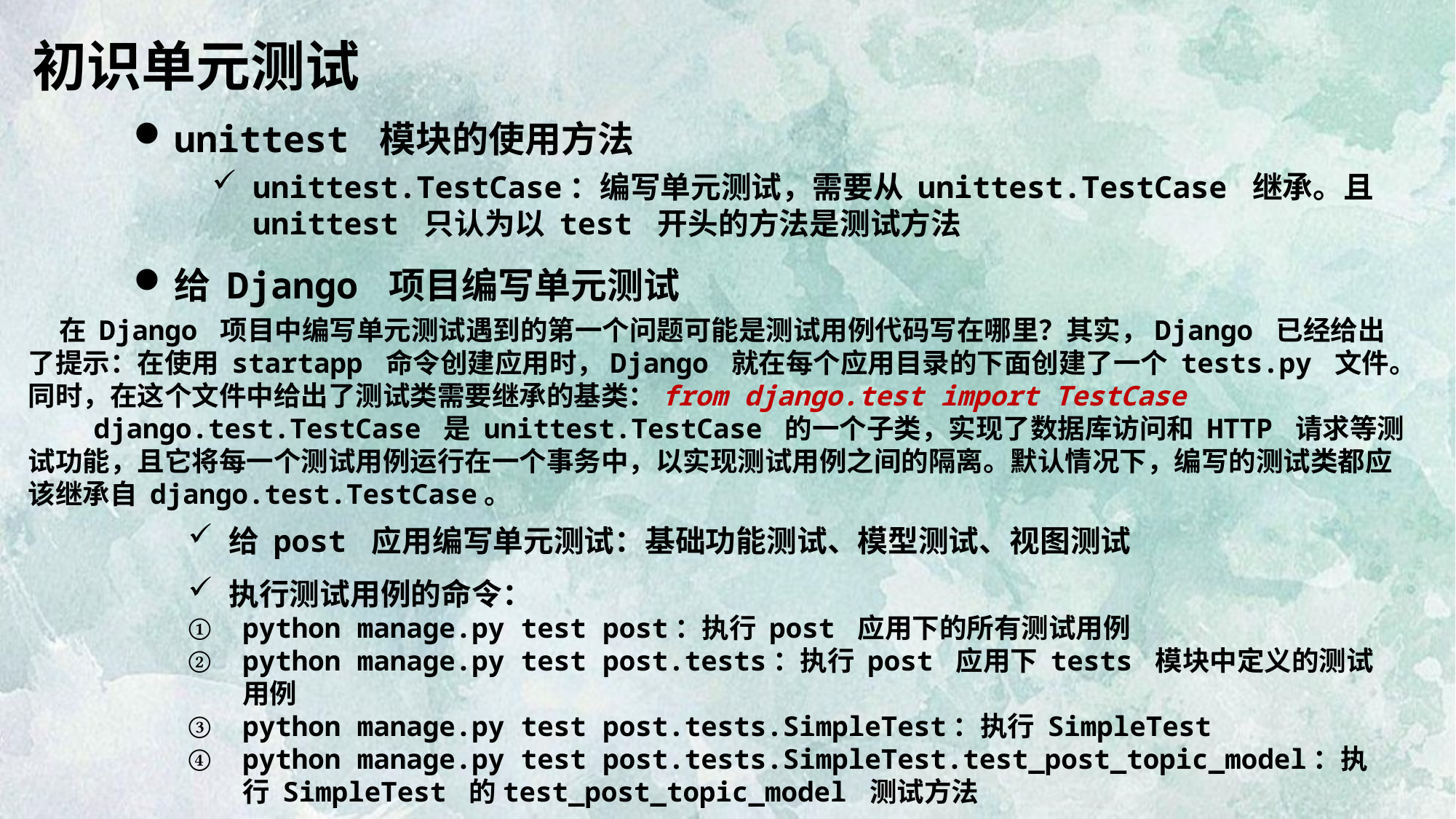

初识单元测试
unittest 模块的使用方法
unittest.TestCase：编写单元测试，需要从 unittest.TestCase 继承。且 unittest 只认为以 test 开头的方法是测试方法
给 Django 项目编写单元测试
    在 Django 项目中编写单元测试遇到的第一个问题可能是测试用例代码写在哪里？其实，Django 已经给出了提示：在使用 startapp 命令创建应用时，Django 就在每个应用目录的下面创建了一个 tests.py 文件。同时，在这个文件中给出了测试类需要继承的基类：from django.test import TestCase
    django.test.TestCase 是 unittest.TestCase 的一个子类，实现了数据库访问和 HTTP 请求等测试功能，且它将每一个测试用例运行在一个事务中，以实现测试用例之间的隔离。默认情况下，编写的测试类都应该继承自 django.test.TestCase。
给 post 应用编写单元测试：基础功能测试、模型测试、视图测试
执行测试用例的命令：
python manage.py test post：执行 post 应用下的所有测试用例
python manage.py test post.tests：执行 post 应用下 tests 模块中定义的测试用例
python manage.py test post.tests.SimpleTest：执行 SimpleTest
python manage.py test post.tests.SimpleTest.test_post_topic_model：执行 SimpleTest 的test_post_topic_model 测试方法